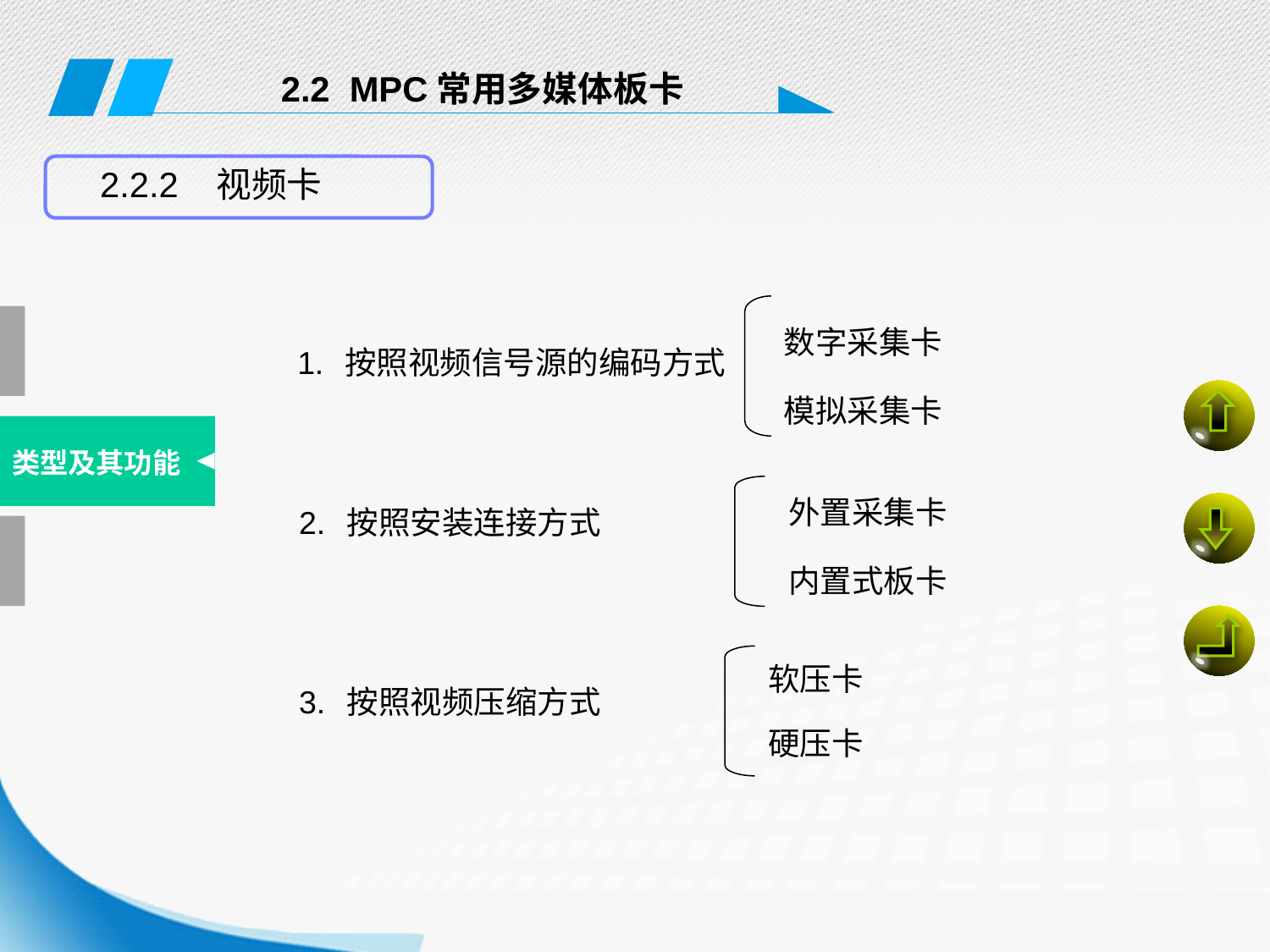

2.2  MPC常用多媒体板卡

2.2.2   视频卡
数字采集卡
模拟采集卡

按照视频信号源的编码方式

类型及其功能
外置采集卡
内置式板卡

按照安装连接方式

软压卡
硬压卡

按照视频压缩方式